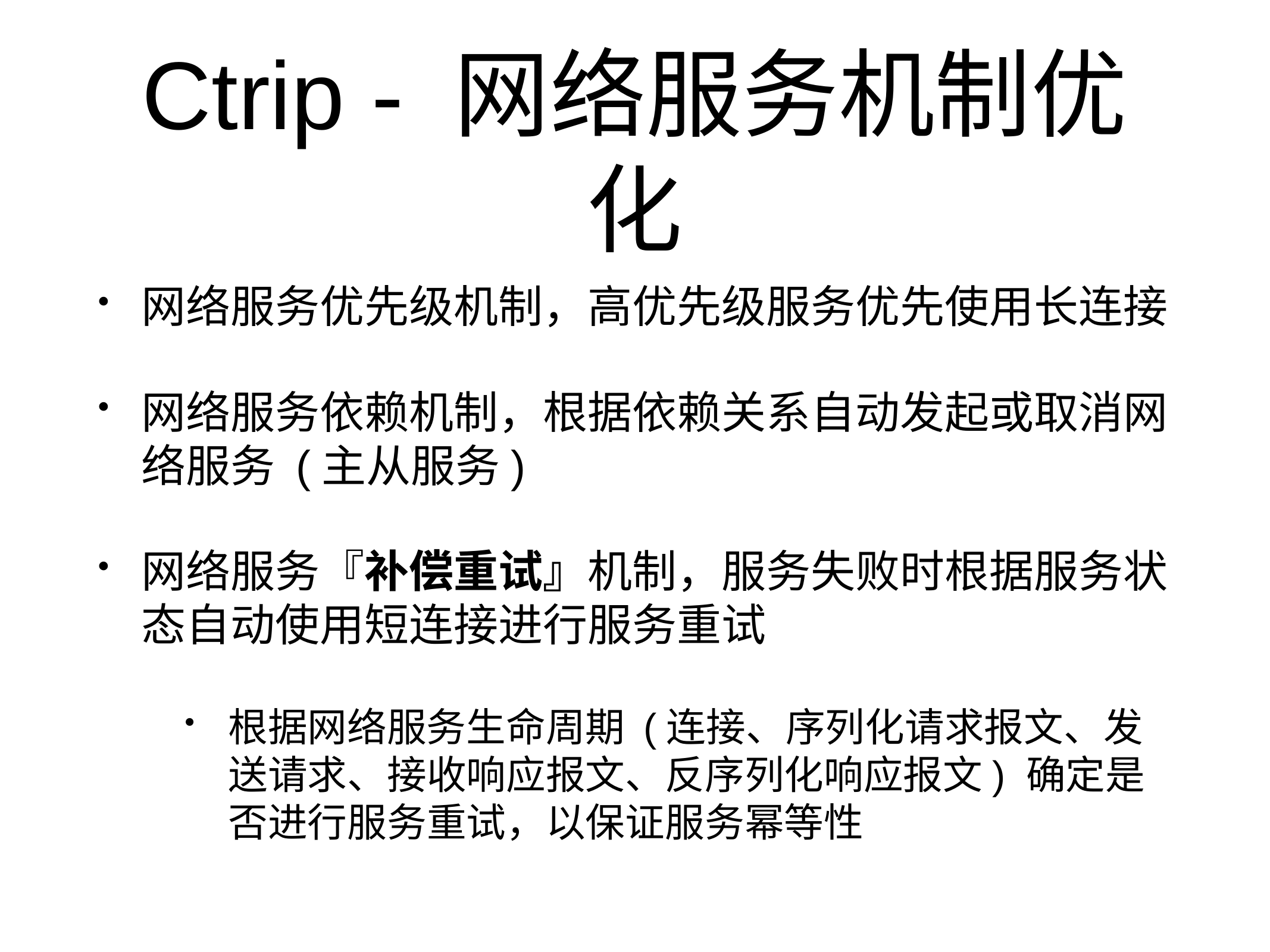

# Ctrip - 网络服务机制优化
网络服务优先级机制，高优先级服务优先使用长连接
网络服务依赖机制，根据依赖关系自动发起或取消网络服务 (主从服务)
网络服务『补偿重试』机制，服务失败时根据服务状态自动使用短连接进行服务重试
根据网络服务生命周期 (连接、序列化请求报文、发送请求、接收响应报文、反序列化响应报文) 确定是否进行服务重试，以保证服务幂等性